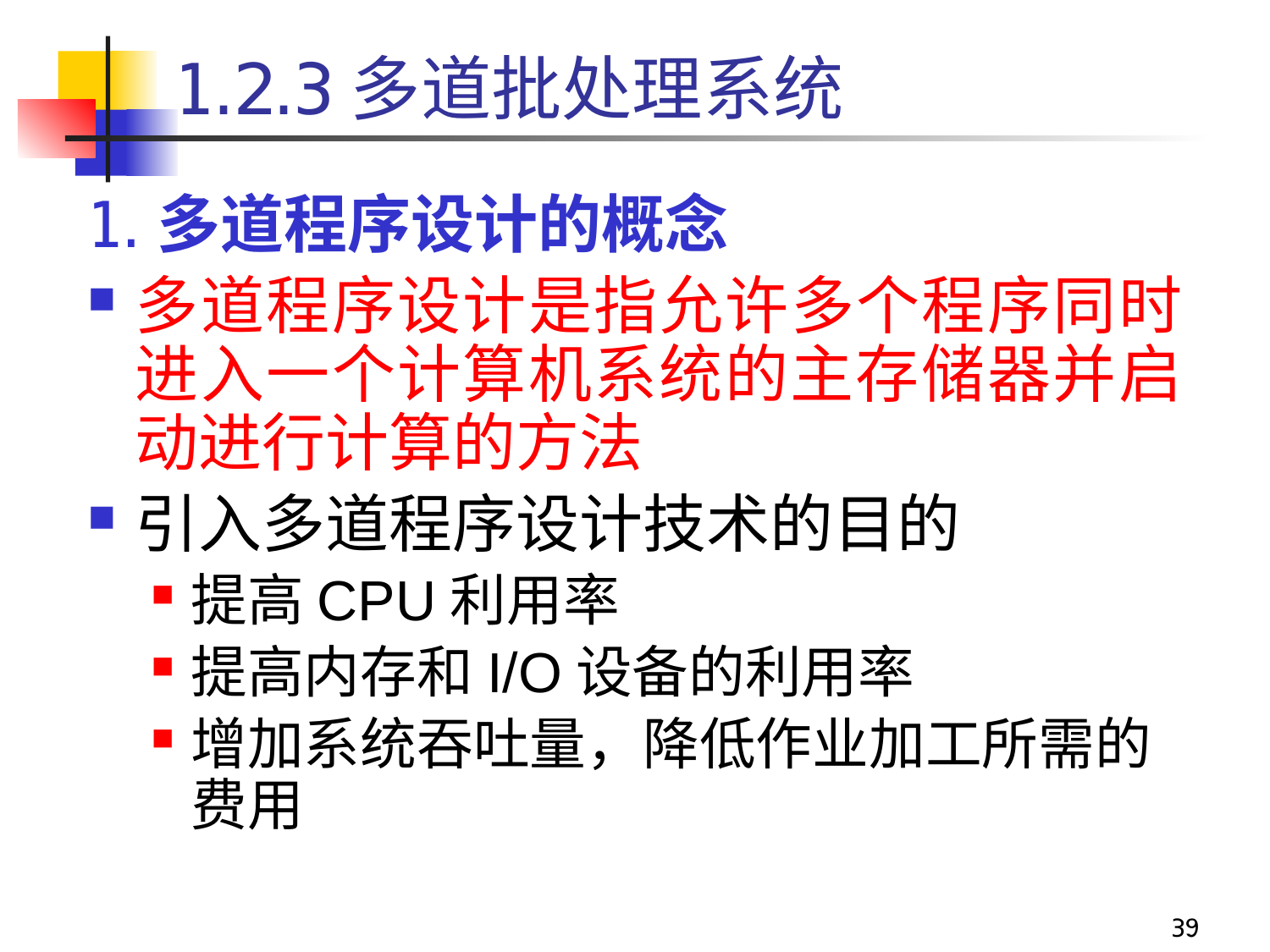

1.2.3多道批处理系统
1.多道程序设计的概念
多道程序设计是指允许多个程序同时进入一个计算机系统的主存储器并启动进行计算的方法
引入多道程序设计技术的目的
提高CPU利用率
提高内存和I/O设备的利用率
增加系统吞吐量，降低作业加工所需的费用
39